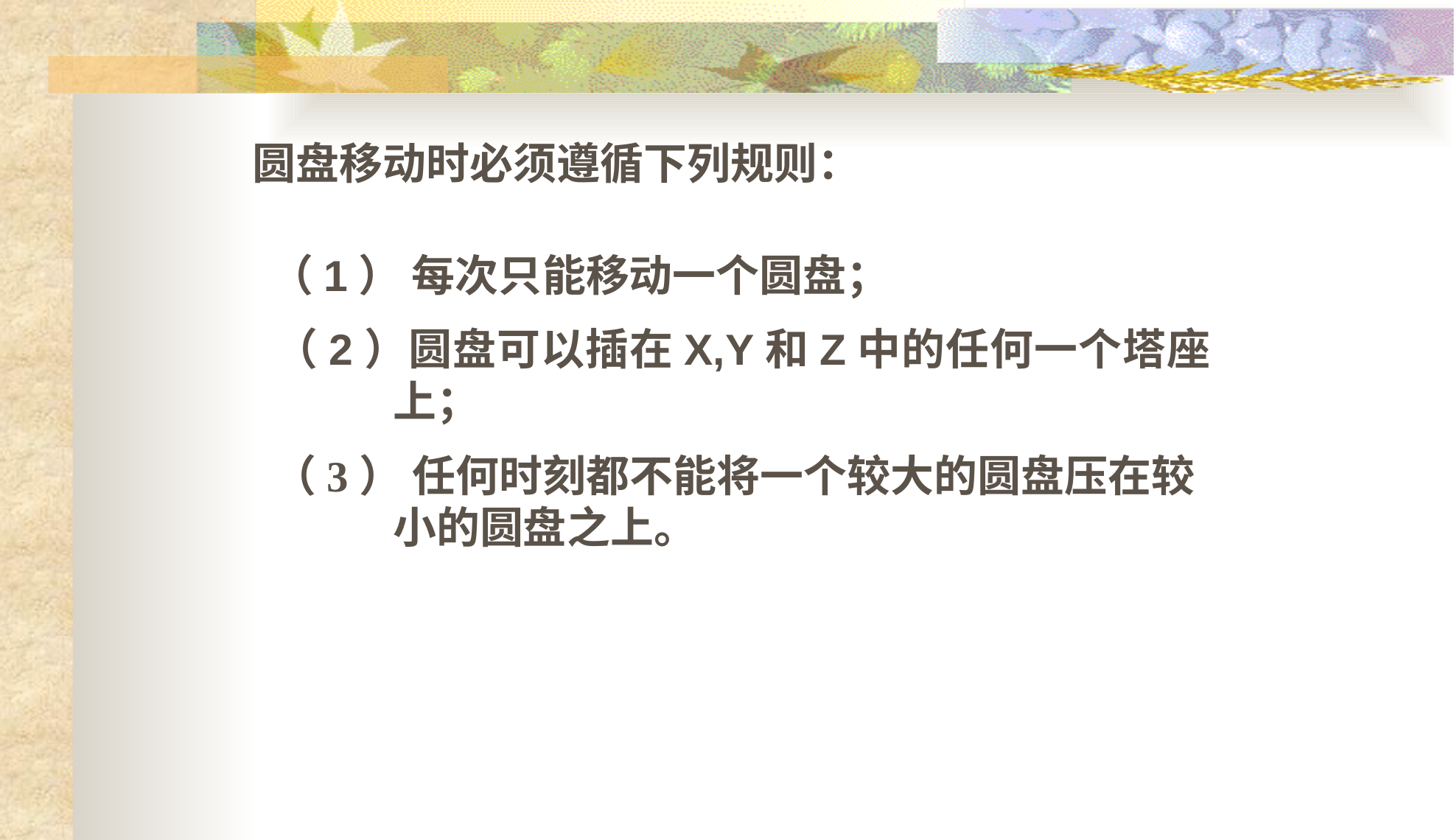

圆盘移动时必须遵循下列规则：
 （1） 每次只能移动一个圆盘；
 （2）圆盘可以插在X,Y和Z中的任何一个塔座上；
 （3） 任何时刻都不能将一个较大的圆盘压在较小的圆盘之上。